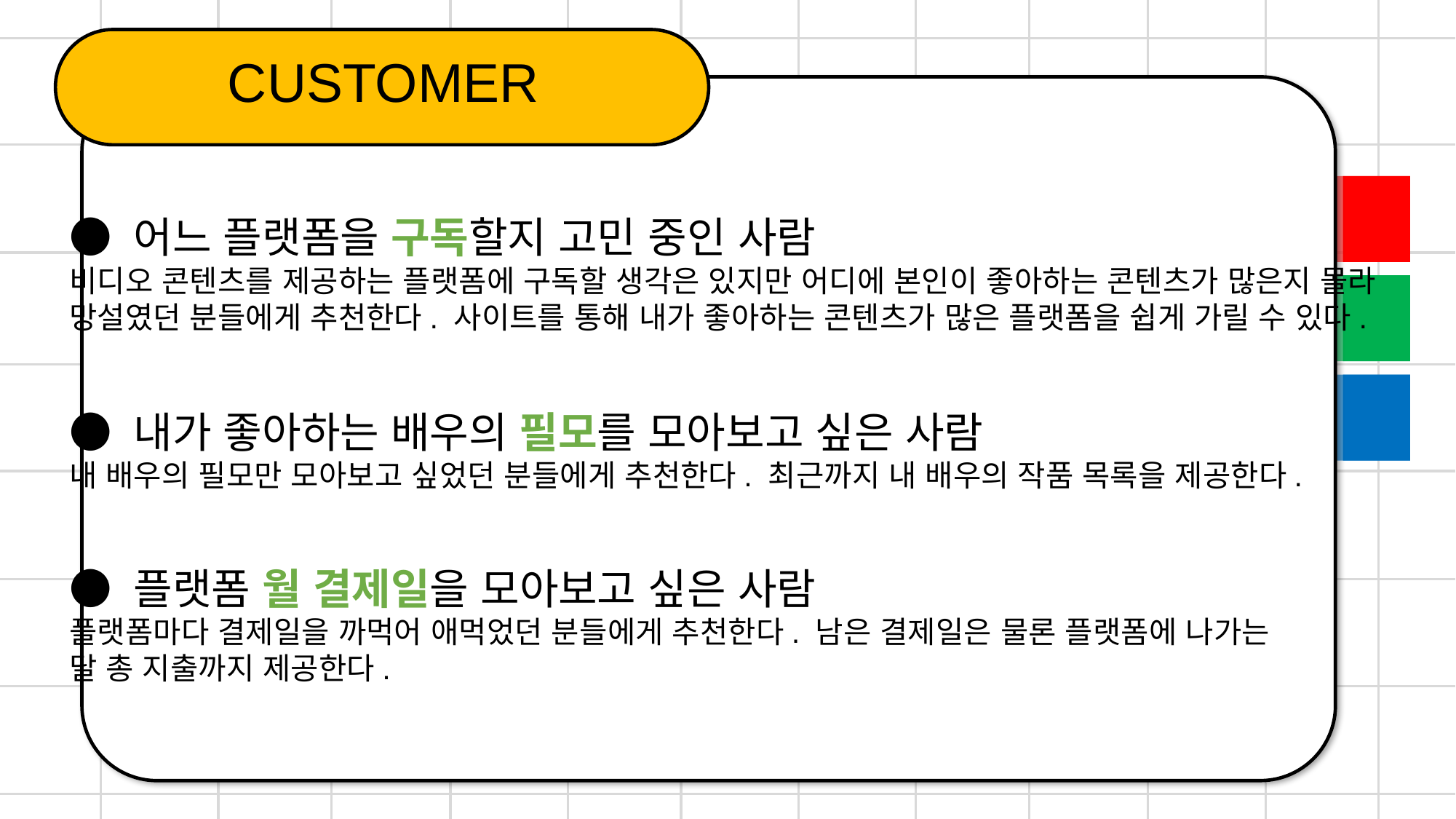

CUSTOMER

● 어느 플랫폼을 구독할지 고민 중인 사람
비디오 콘텐츠를 제공하는 플랫폼에 구독할 생각은 있지만 어디에 본인이 좋아하는 콘텐츠가 많은지 몰라
망설였던 분들에게 추천한다. 사이트를 통해 내가 좋아하는 콘텐츠가 많은 플랫폼을 쉽게 가릴 수 있다.

● 내가 좋아하는 배우의 필모를 모아보고 싶은 사람
내 배우의 필모만 모아보고 싶었던 분들에게 추천한다. 최근까지 내 배우의 작품 목록을 제공한다.

● 플랫폼 월 결제일을 모아보고 싶은 사람
플랫폼마다 결제일을 까먹어 애먹었던 분들에게 추천한다. 남은 결제일은 물론 플랫폼에 나가는
달 총 지출까지 제공한다.